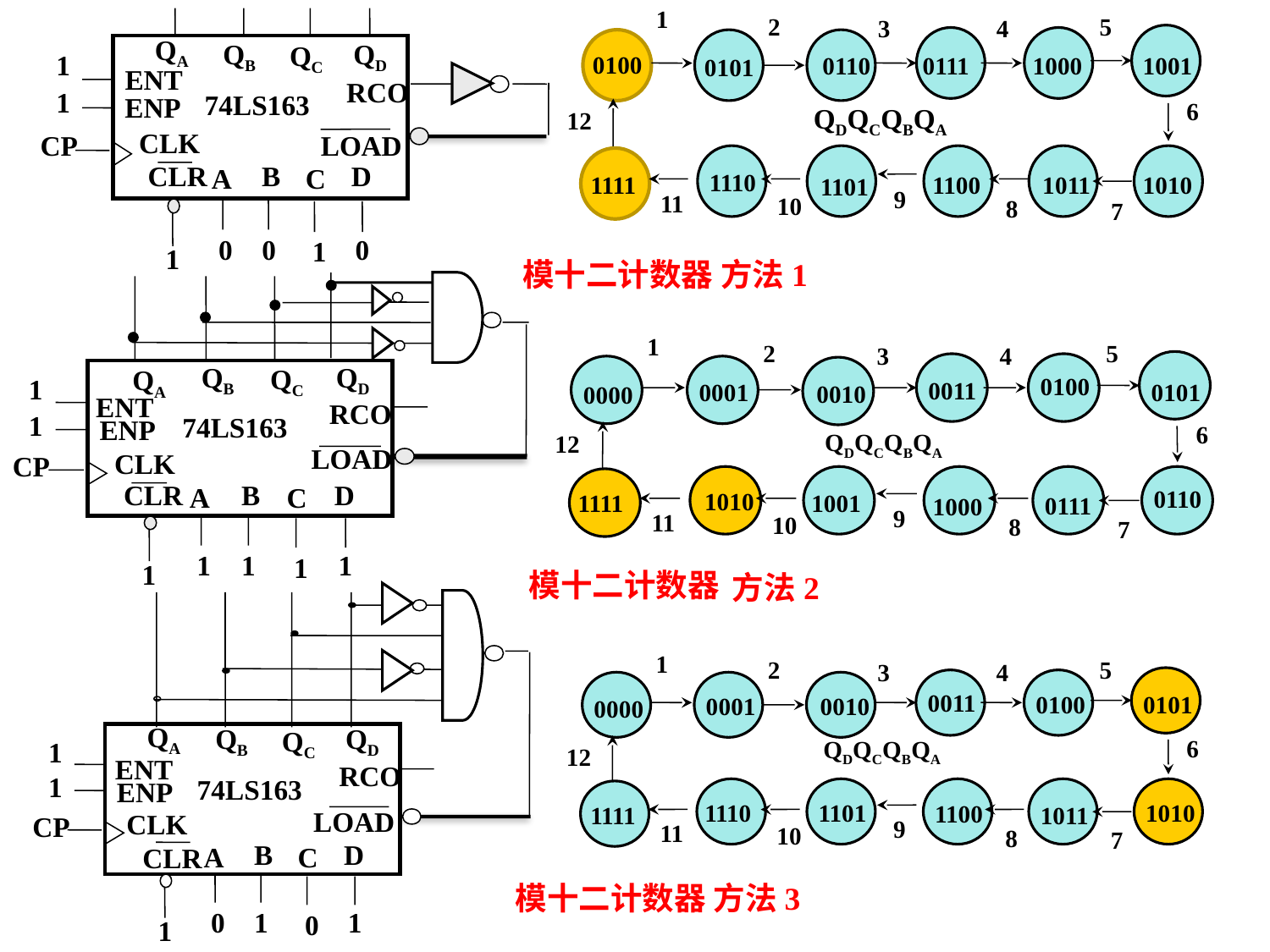

中规模计数器预置法
1
2
5
3
4

0100
0110
0111
1000
1001
0101

6

QDQCQBQA

12

1110
1111
1100
1011
1010
1101

9
11
10
8
7

QA

QB
QD
QC
1

ENT

RCO

1
74LS163
ENP

CLK
CP

LOAD

CLR
B
D
A
C

0
0
0
1
1
方法1
模十二计数器

QB
QD

QC
QA
1

ENT

RCO
1
74LS163
ENP

LOAD
CLK

CP

CLR
B
D
A
C

1
1
1
1
1

1
2
5
3
4

0100
0011
0101
0001
0010
0000

6

QDQCQBQA
12

0110
1010
1001
1111
0111
1000

9
11
10
8
7
方法2
模十二计数器

QA
QB
QD
QC

1

ENT

RCO
1
74LS163
ENP

LOAD
CLK

CP

B
D
A
C
CLR

0
1
1
0
1

1
2
5
3
4

0011
0100
0101
0001
0010
0000

6
QDQCQBQA

12

1110
1101
1010
1100
1011
1111

9
11
10
8
7
方法3
模十二计数器